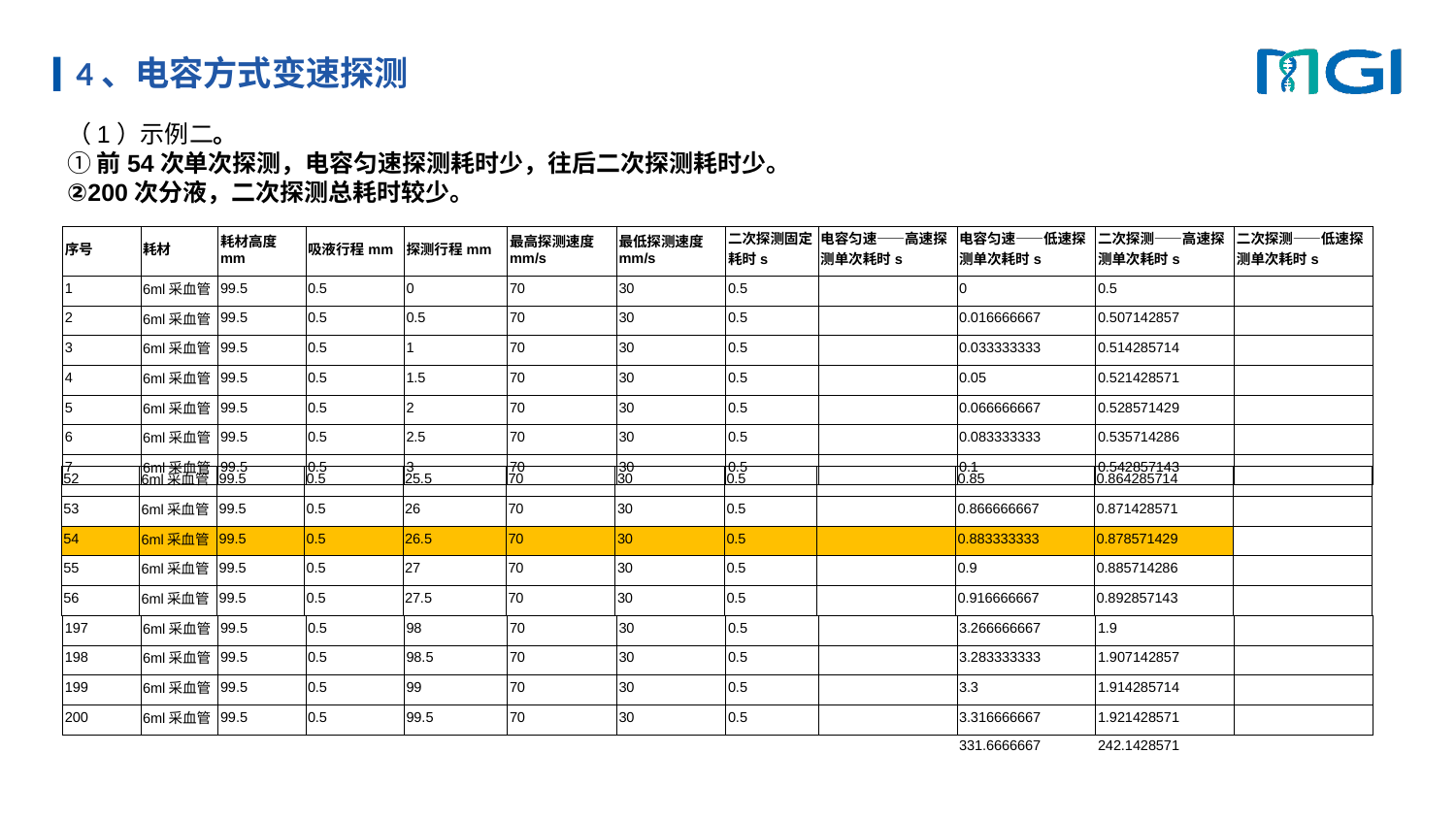

# 4、电容方式变速探测
（1）示例二。
①前54次单次探测，电容匀速探测耗时少，往后二次探测耗时少。
②200次分液，二次探测总耗时较少。
| 序号 | 耗材 | 耗材高度mm | 吸液行程mm | 探测行程mm | 最高探测速度mm/s | 最低探测速度mm/s | 二次探测固定耗时s | 电容匀速——高速探测单次耗时s | 电容匀速——低速探测单次耗时s | 二次探测——高速探测单次耗时s | 二次探测——低速探测单次耗时s |
| --- | --- | --- | --- | --- | --- | --- | --- | --- | --- | --- | --- |
| 1 | 6ml采血管 | 99.5 | 0.5 | 0 | 70 | 30 | 0.5 |  | 0 | 0.5 |  |
| 2 | 6ml采血管 | 99.5 | 0.5 | 0.5 | 70 | 30 | 0.5 |  | 0.016666667 | 0.507142857 |  |
| 3 | 6ml采血管 | 99.5 | 0.5 | 1 | 70 | 30 | 0.5 |  | 0.033333333 | 0.514285714 |  |
| 4 | 6ml采血管 | 99.5 | 0.5 | 1.5 | 70 | 30 | 0.5 |  | 0.05 | 0.521428571 |  |
| 5 | 6ml采血管 | 99.5 | 0.5 | 2 | 70 | 30 | 0.5 |  | 0.066666667 | 0.528571429 |  |
| 6 | 6ml采血管 | 99.5 | 0.5 | 2.5 | 70 | 30 | 0.5 |  | 0.083333333 | 0.535714286 |  |
| 7 | 6ml采血管 | 99.5 | 0.5 | 3 | 70 | 30 | 0.5 |  | 0.1 | 0.542857143 |  |
| 52 | 6ml采血管 | 99.5 | 0.5 | 25.5 | 70 | 30 | 0.5 |  | 0.85 | 0.864285714 |  |
| --- | --- | --- | --- | --- | --- | --- | --- | --- | --- | --- | --- |
| 53 | 6ml采血管 | 99.5 | 0.5 | 26 | 70 | 30 | 0.5 |  | 0.866666667 | 0.871428571 |  |
| 54 | 6ml采血管 | 99.5 | 0.5 | 26.5 | 70 | 30 | 0.5 |  | 0.883333333 | 0.878571429 |  |
| 55 | 6ml采血管 | 99.5 | 0.5 | 27 | 70 | 30 | 0.5 |  | 0.9 | 0.885714286 |  |
| 56 | 6ml采血管 | 99.5 | 0.5 | 27.5 | 70 | 30 | 0.5 |  | 0.916666667 | 0.892857143 |  |
| 197 | 6ml采血管 | 99.5 | 0.5 | 98 | 70 | 30 | 0.5 |  | 3.266666667 | 1.9 |  |
| --- | --- | --- | --- | --- | --- | --- | --- | --- | --- | --- | --- |
| 198 | 6ml采血管 | 99.5 | 0.5 | 98.5 | 70 | 30 | 0.5 |  | 3.283333333 | 1.907142857 |  |
| 199 | 6ml采血管 | 99.5 | 0.5 | 99 | 70 | 30 | 0.5 |  | 3.3 | 1.914285714 |  |
| 200 | 6ml采血管 | 99.5 | 0.5 | 99.5 | 70 | 30 | 0.5 |  | 3.316666667 | 1.921428571 |  |
|  |  |  |  |  |  |  |  |  | 331.6666667 | 242.1428571 |  |